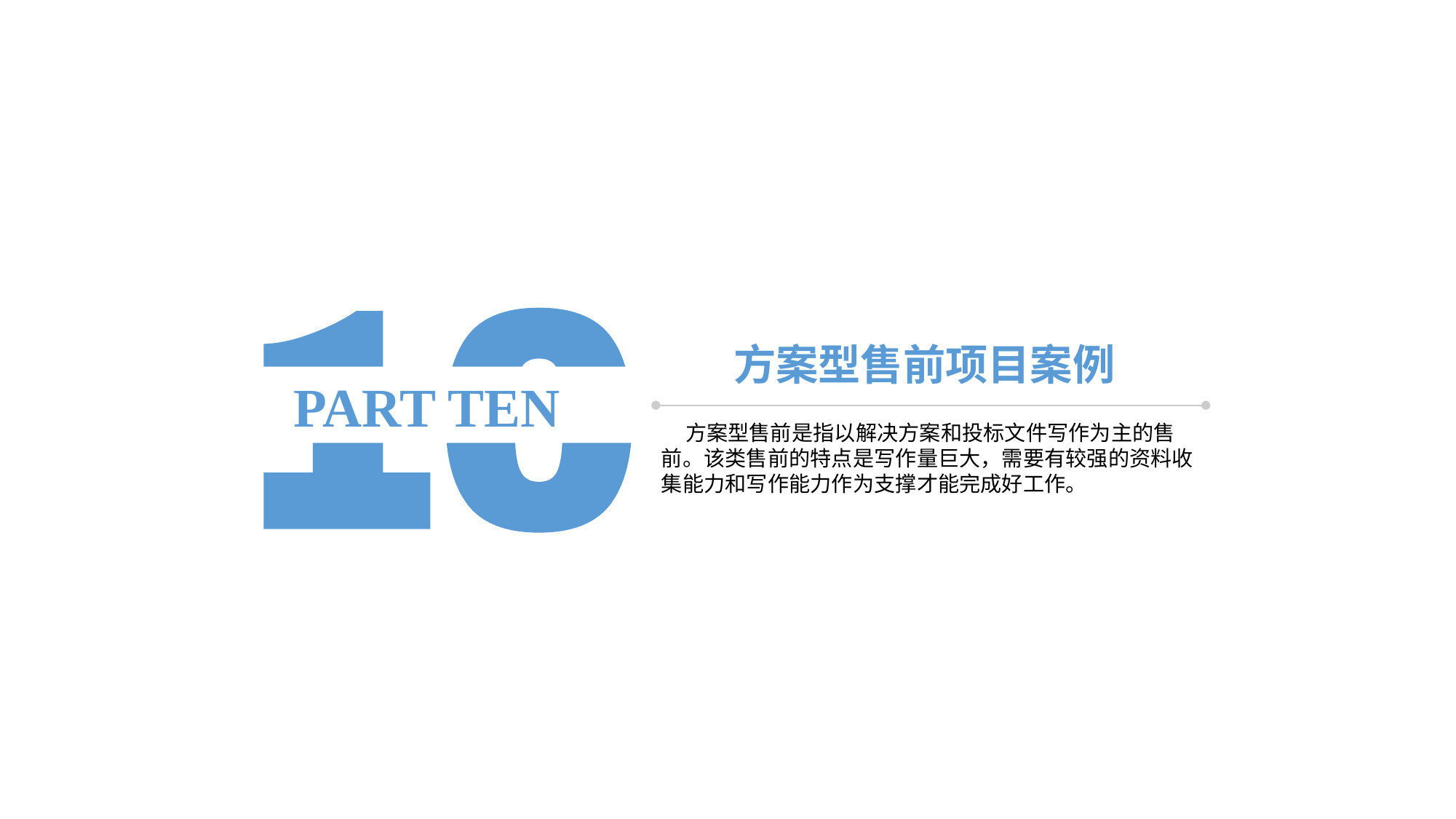

10
方案型售前项目案例
       PART TEN
    方案型售前是指以解决方案和投标文件写作为主的售前。该类售前的特点是写作量巨大，需要有较强的资料收集能力和写作能力作为支撑才能完成好工作。